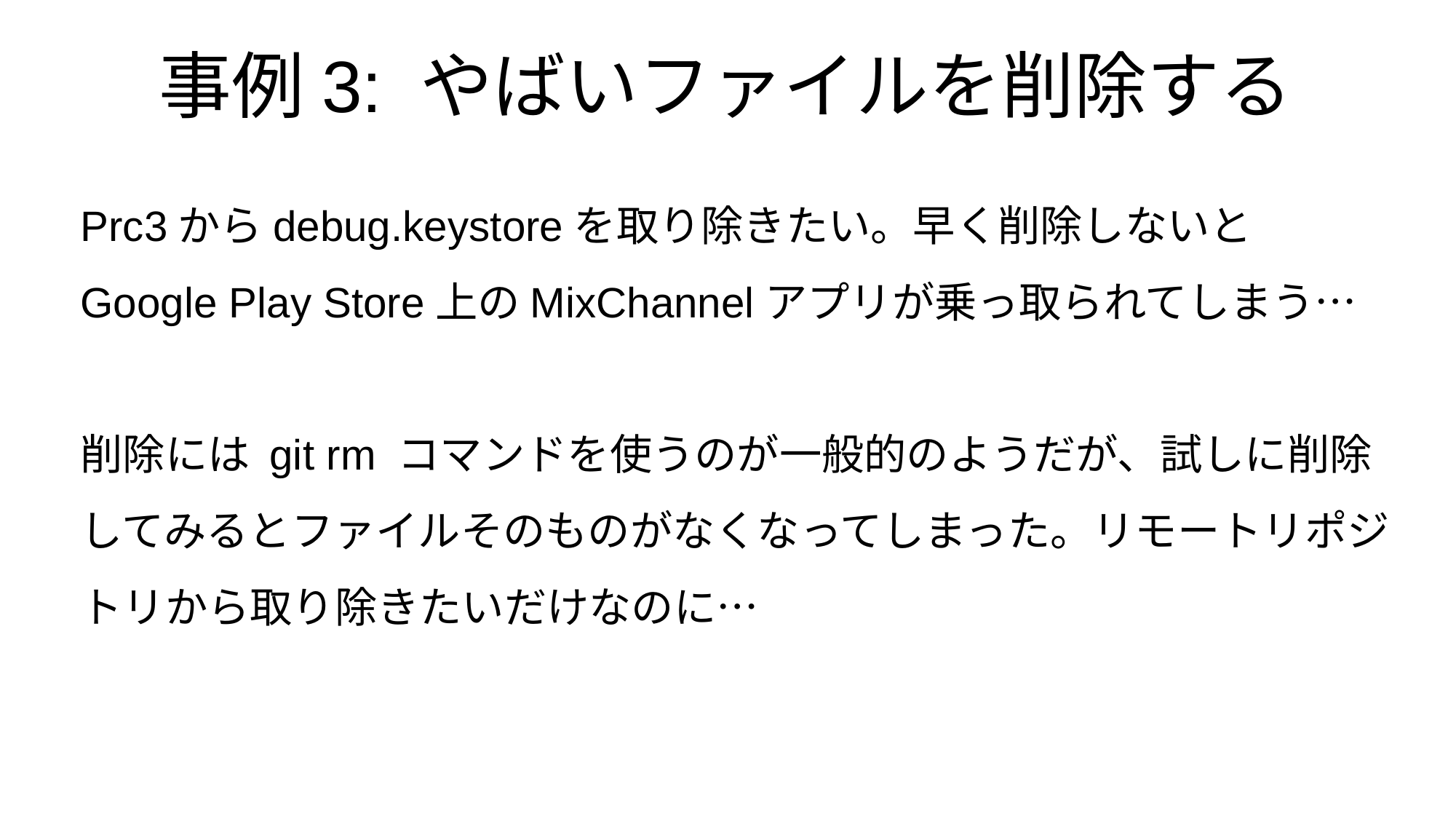

事例3: やばいファイルを削除する
Prc3からdebug.keystoreを取り除きたい。早く削除しないとGoogle Play Store上のMixChannelアプリが乗っ取られてしまう…

削除には git rm コマンドを使うのが一般的のようだが、試しに削除してみるとファイルそのものがなくなってしまった。リモートリポジトリから取り除きたいだけなのに…